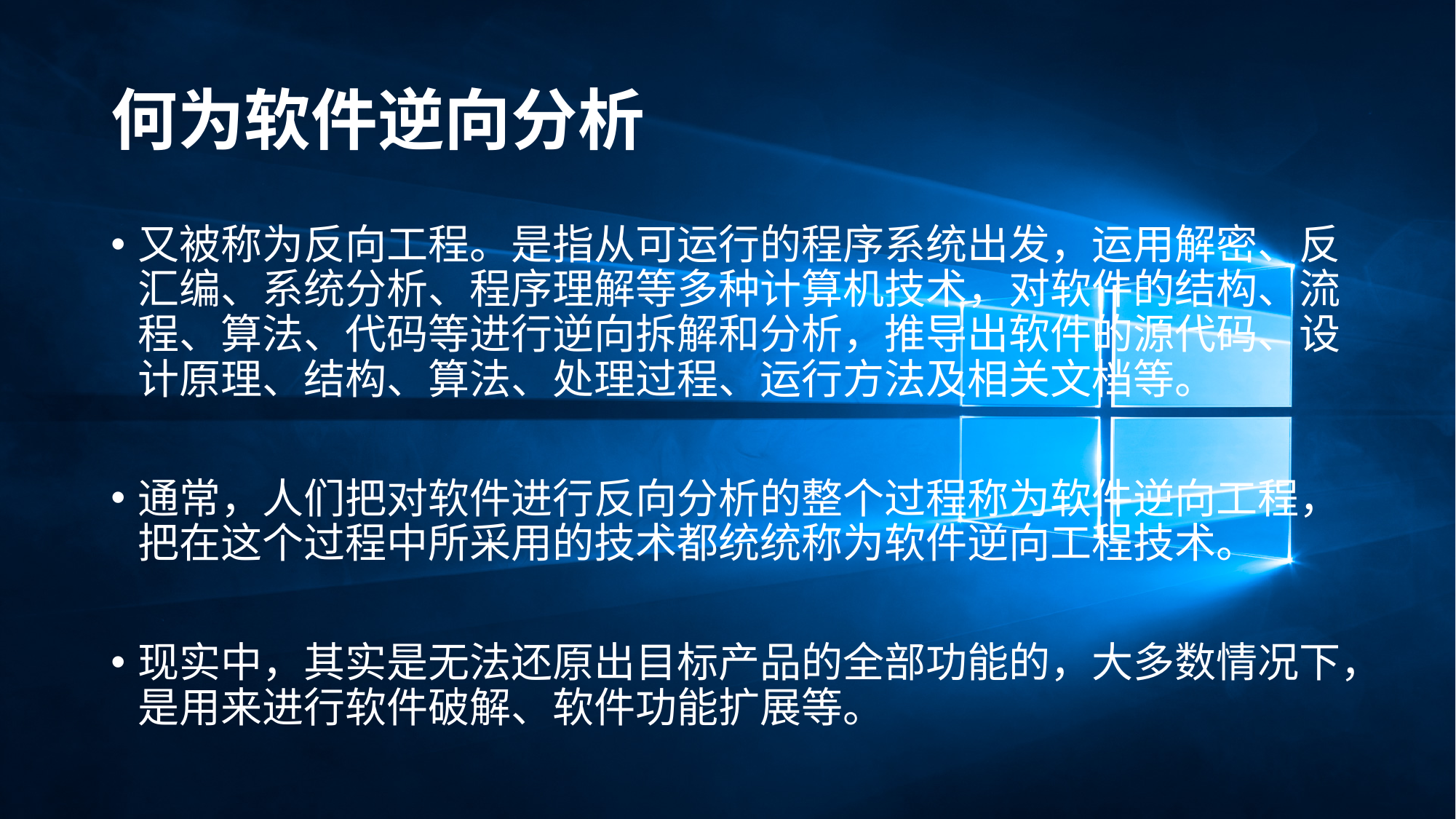

# 何为软件逆向分析
又被称为反向工程。是指从可运行的程序系统出发，运用解密、反汇编、系统分析、程序理解等多种计算机技术，对软件的结构、流程、算法、代码等进行逆向拆解和分析，推导出软件的源代码、设计原理、结构、算法、处理过程、运行方法及相关文档等。

通常，人们把对软件进行反向分析的整个过程称为软件逆向工程，把在这个过程中所采用的技术都统统称为软件逆向工程技术。

现实中，其实是无法还原出目标产品的全部功能的，大多数情况下，是用来进行软件破解、软件功能扩展等。